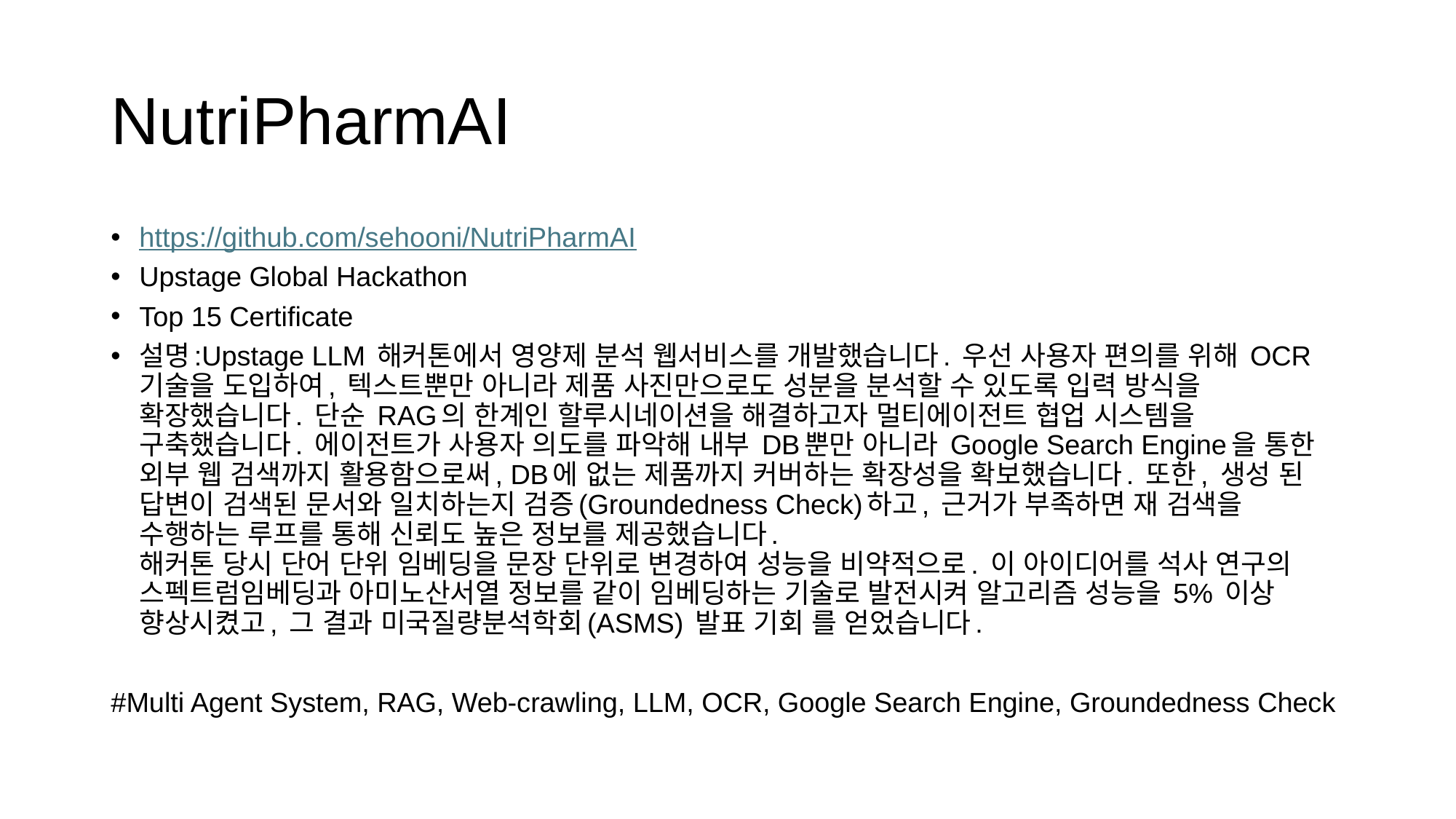

# NutriPharmAI
https://github.com/sehooni/NutriPharmAI
Upstage Global Hackathon
Top 15 Certificate
설명:Upstage LLM 해커톤에서 영양제 분석 웹서비스를 개발했습니다. 우선 사용자 편의를 위해 OCR 기술을 도입하여, 텍스트뿐만 아니라 제품 사진만으로도 성분을 분석할 수 있도록 입력 방식을 확장했습니다. 단순 RAG의 한계인 할루시네이션을 해결하고자 멀티에이전트 협업 시스템을 구축했습니다. 에이전트가 사용자 의도를 파악해 내부 DB뿐만 아니라 Google Search Engine을 통한 외부 웹 검색까지 활용함으로써, DB에 없는 제품까지 커버하는 확장성을 확보했습니다. 또한, 생성 된 답변이 검색된 문서와 일치하는지 검증(Groundedness Check)하고, 근거가 부족하면 재 검색을 수행하는 루프를 통해 신뢰도 높은 정보를 제공했습니다.
해커톤 당시 단어 단위 임베딩을 문장 단위로 변경하여 성능을 비약적으로. 이 아이디어를 석사 연구의 스펙트럼임베딩과 아미노산서열 정보를 같이 임베딩하는 기술로 발전시켜 알고리즘 성능을 5% 이상 향상시켰고, 그 결과 미국질량분석학회(ASMS) 발표 기회 를 얻었습니다.

#Multi Agent System, RAG, Web-crawling, LLM, OCR, Google Search Engine, Groundedness Check